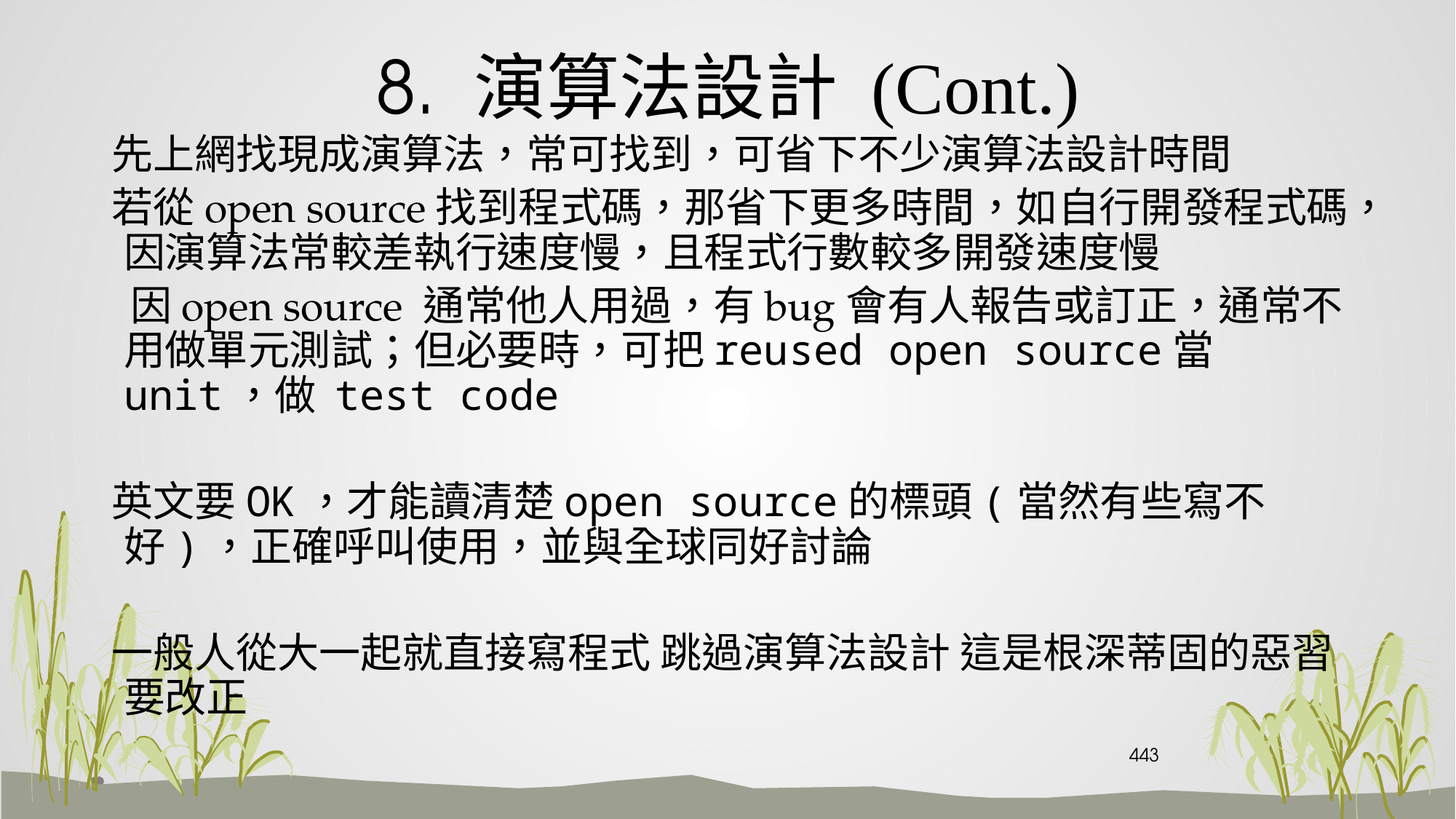

# 8. 演算法設計 (Cont.)
  先上網找現成演算法，常可找到，可省下不少演算法設計時間
  若從open source找到程式碼，那省下更多時間，如自行開發程式碼，因演算法常較差執行速度慢，且程式行數較多開發速度慢
    因open source 通常他人用過，有bug會有人報告或訂正，通常不用做單元測試；但必要時，可把reused open source當unit，做 test code

  英文要OK，才能讀清楚open source的標頭(當然有些寫不好)，正確呼叫使用，並與全球同好討論

  一般人從大一起就直接寫程式 跳過演算法設計 這是根深蒂固的惡習 要改正
443